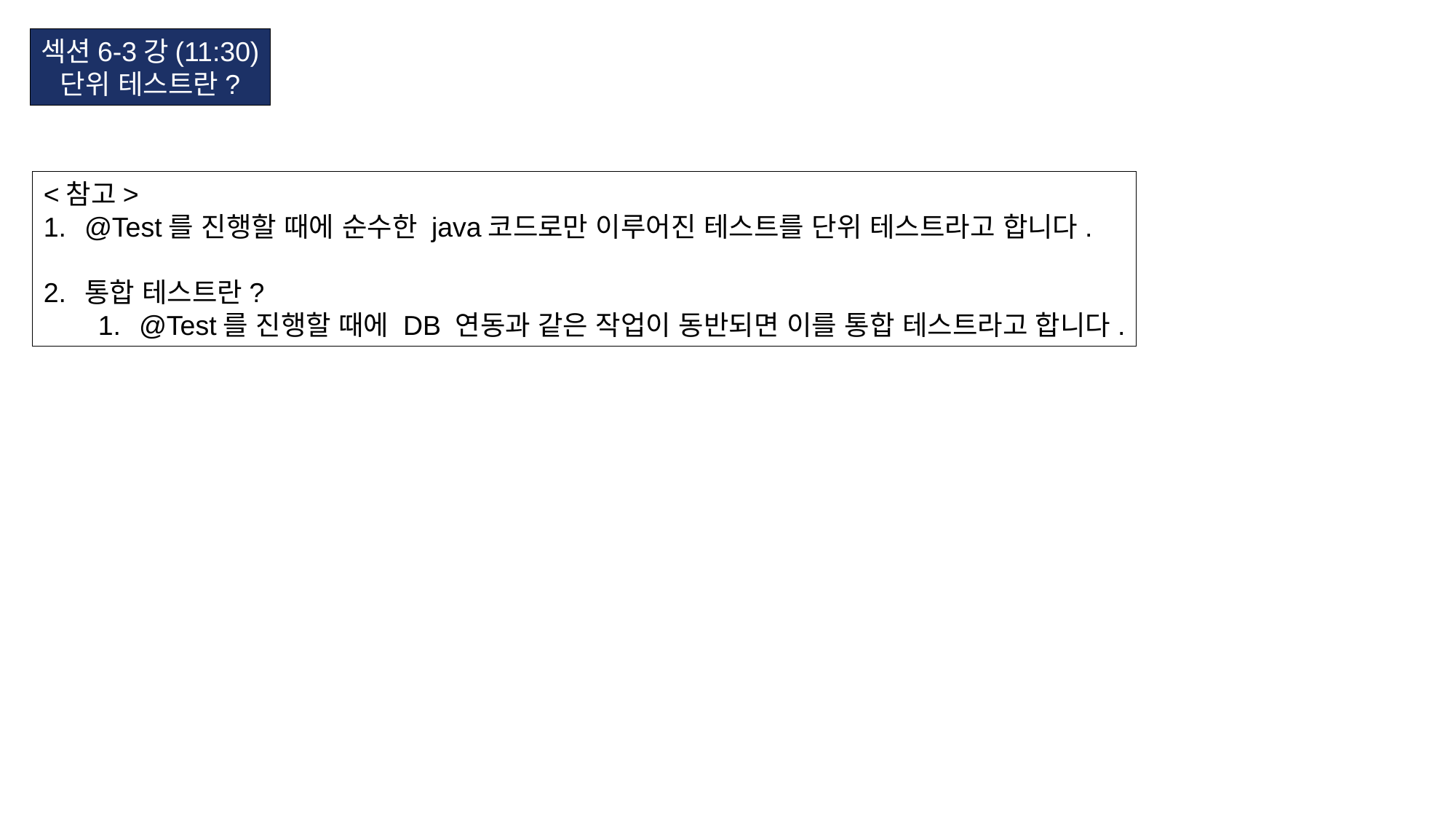

섹션6-3강(11:30)
단위 테스트란?
<참고>
@Test를 진행할 때에 순수한 java코드로만 이루어진 테스트를 단위 테스트라고 합니다.

통합 테스트란?
@Test를 진행할 때에 DB 연동과 같은 작업이 동반되면 이를 통합 테스트라고 합니다.